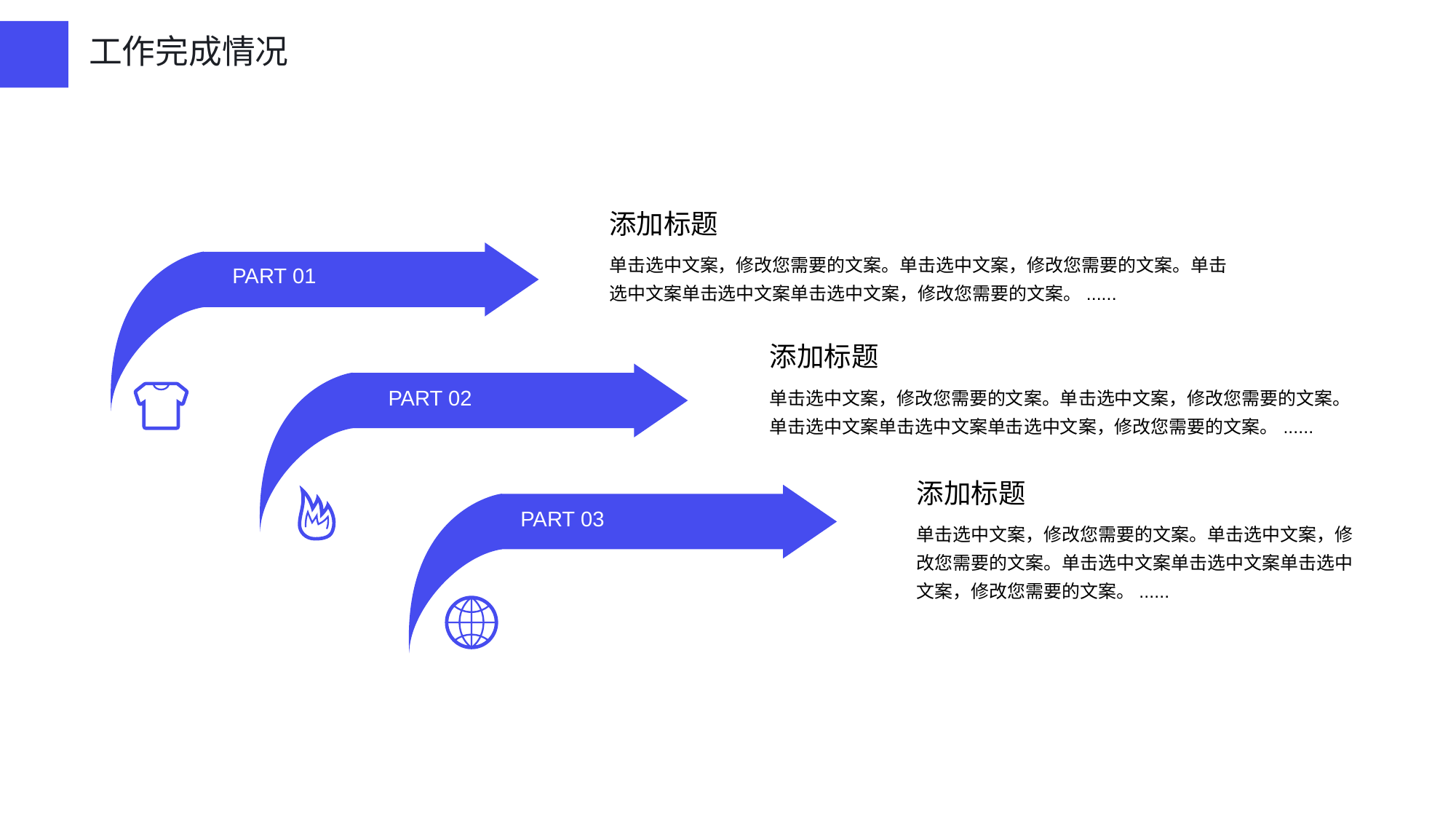

工作完成情况
添加标题
单击选中文案，修改您需要的文案。单击选中文案，修改您需要的文案。单击选中文案单击选中文案单击选中文案，修改您需要的文案。......

PART 01
添加标题
单击选中文案，修改您需要的文案。单击选中文案，修改您需要的文案。单击选中文案单击选中文案单击选中文案，修改您需要的文案。......

PART 02

添加标题
单击选中文案，修改您需要的文案。单击选中文案，修改您需要的文案。单击选中文案单击选中文案单击选中文案，修改您需要的文案。......

PART 03